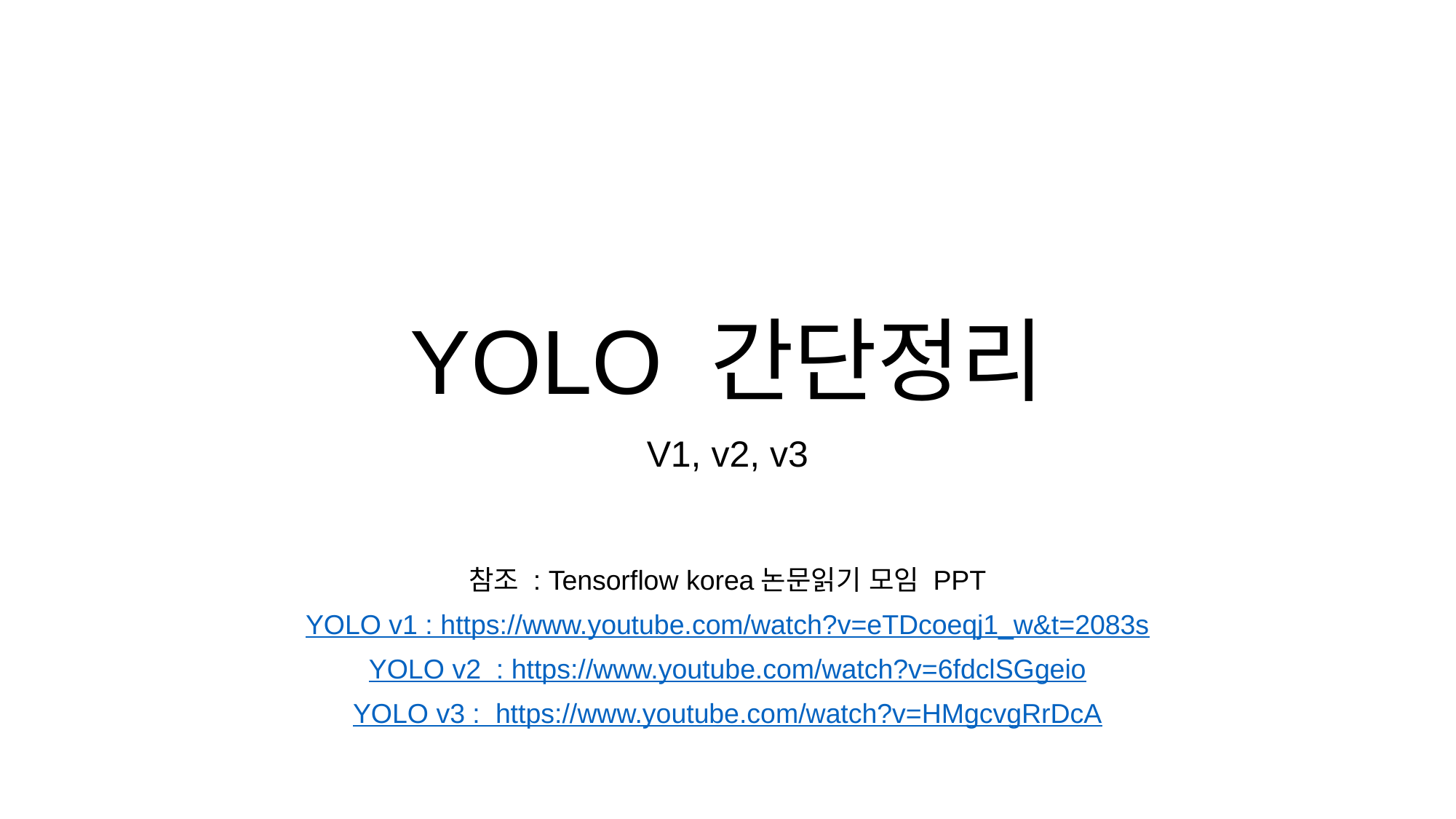

# YOLO 간단정리
V1, v2, v3
참조 : Tensorflow korea논문읽기 모임 PPT
YOLO v1 : https://www.youtube.com/watch?v=eTDcoeqj1_w&t=2083s
YOLO v2  : https://www.youtube.com/watch?v=6fdclSGgeio
YOLO v3 :  https://www.youtube.com/watch?v=HMgcvgRrDcA